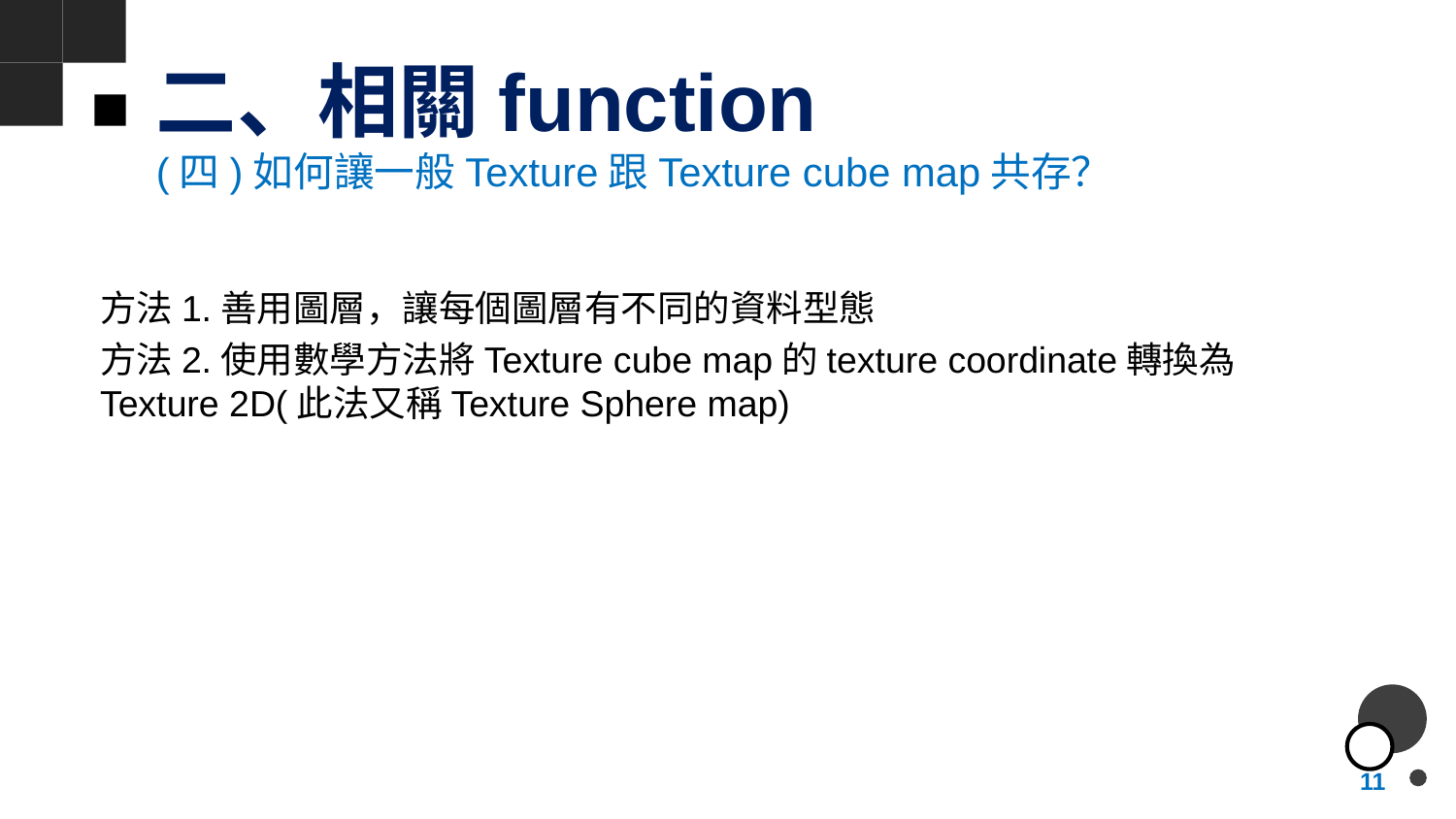

# 二、相關function
(四)如何讓一般Texture跟Texture cube map共存？
方法1.善用圖層，讓每個圖層有不同的資料型態
方法2.使用數學方法將Texture cube map的texture coordinate轉換為Texture 2D(此法又稱Texture Sphere map)

11